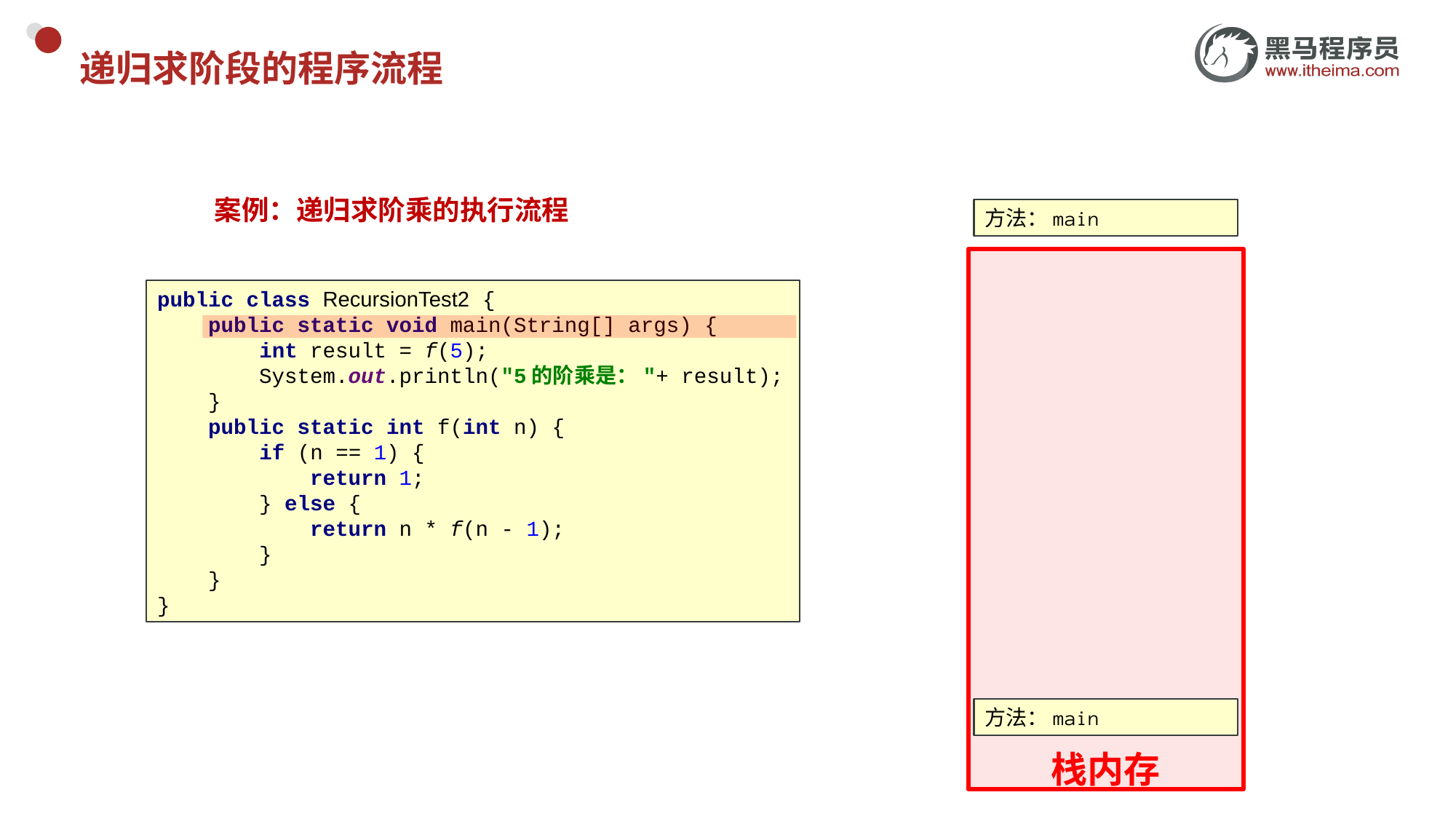

# 递归求阶段的程序流程
案例：递归求阶乘的执行流程
方法：main

栈内存
public class RecursionTest2 {
    public static void main(String[] args) {
        int result = f(5);
        System.out.println("5的阶乘是："+ result);
    }
    public static int f(int n) {
        if (n == 1) {
            return 1;
        } else {
            return n * f(n - 1);
        }
    }
}

方法：main